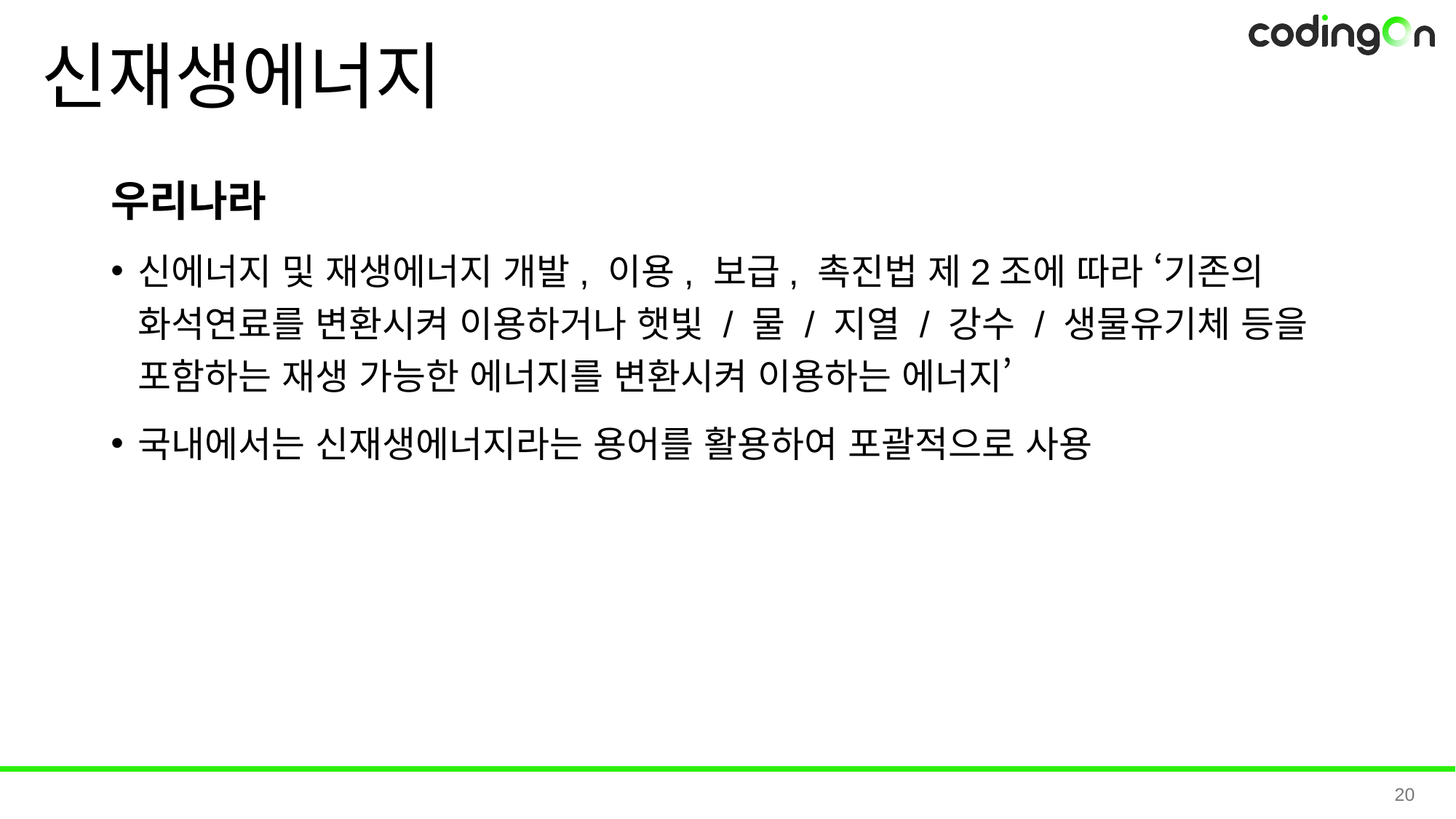

# 신재생에너지
우리나라
신에너지 및 재생에너지 개발, 이용, 보급, 촉진법 제2조에 따라 ‘기존의 화석연료를 변환시켜 이용하거나 햇빛 / 물 / 지열 / 강수 / 생물유기체 등을 포함하는 재생 가능한 에너지를 변환시켜 이용하는 에너지’
국내에서는 신재생에너지라는 용어를 활용하여 포괄적으로 사용
20